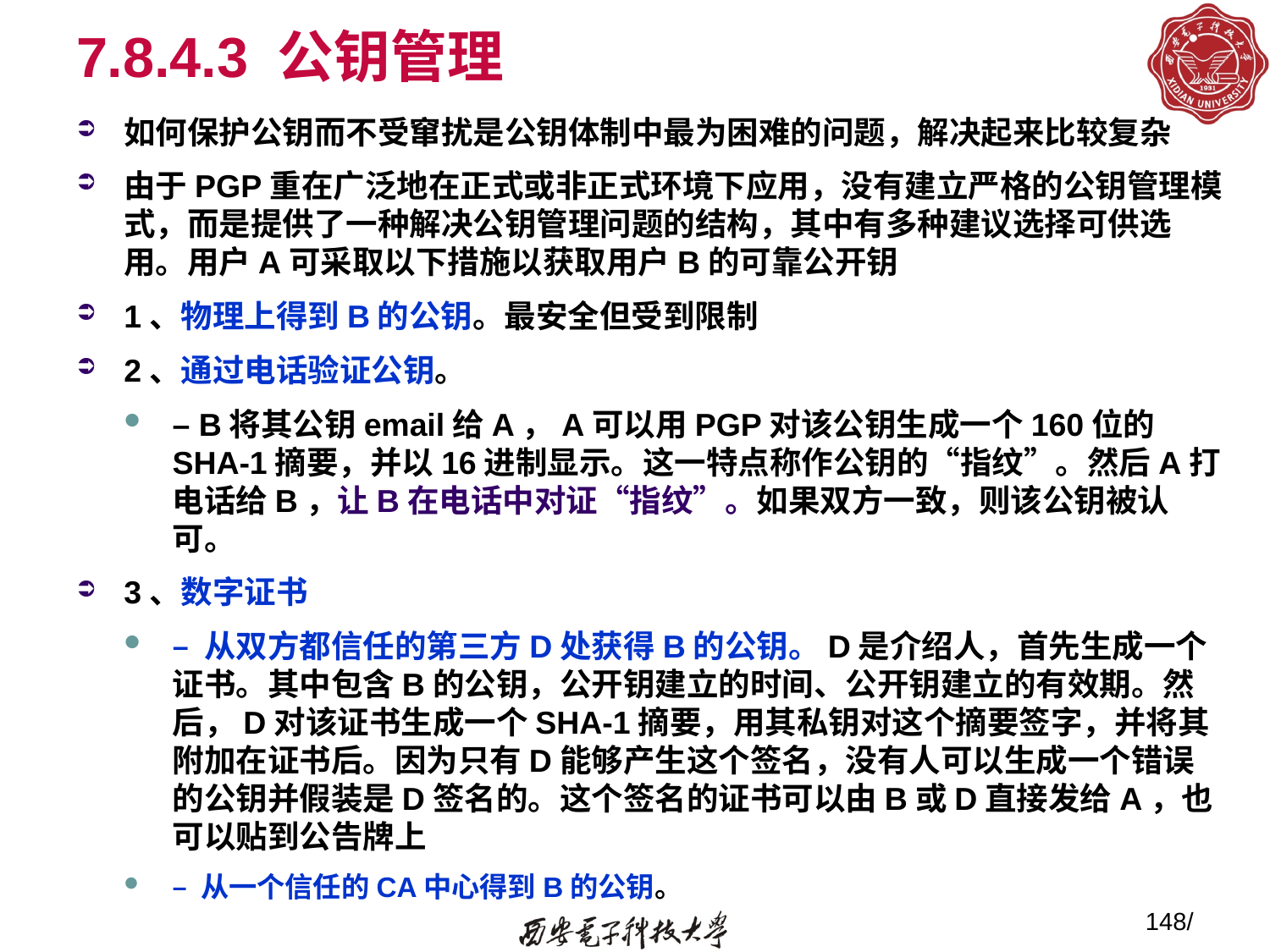

# 7.8.4.3 公钥管理
如何保护公钥而不受窜扰是公钥体制中最为困难的问题，解决起来比较复杂
由于PGP重在广泛地在正式或非正式环境下应用，没有建立严格的公钥管理模式，而是提供了一种解决公钥管理问题的结构，其中有多种建议选择可供选用。用户A可采取以下措施以获取用户B的可靠公开钥
1、物理上得到B的公钥。最安全但受到限制
2、通过电话验证公钥。
– B将其公钥email给A，A可以用PGP对该公钥生成一个160位的SHA-1摘要，并以16进制显示。这一特点称作公钥的“指纹”。然后A打电话给B，让B在电话中对证“指纹”。如果双方一致，则该公钥被认可。
3、数字证书
– 从双方都信任的第三方D处获得B的公钥。D是介绍人，首先生成一个证书。其中包含B的公钥，公开钥建立的时间、公开钥建立的有效期。然后，D对该证书生成一个SHA-1摘要，用其私钥对这个摘要签字，并将其附加在证书后。因为只有D能够产生这个签名，没有人可以生成一个错误的公钥并假装是D签名的。这个签名的证书可以由B或D直接发给A，也可以贴到公告牌上
– 从一个信任的CA中心得到B的公钥。
148/